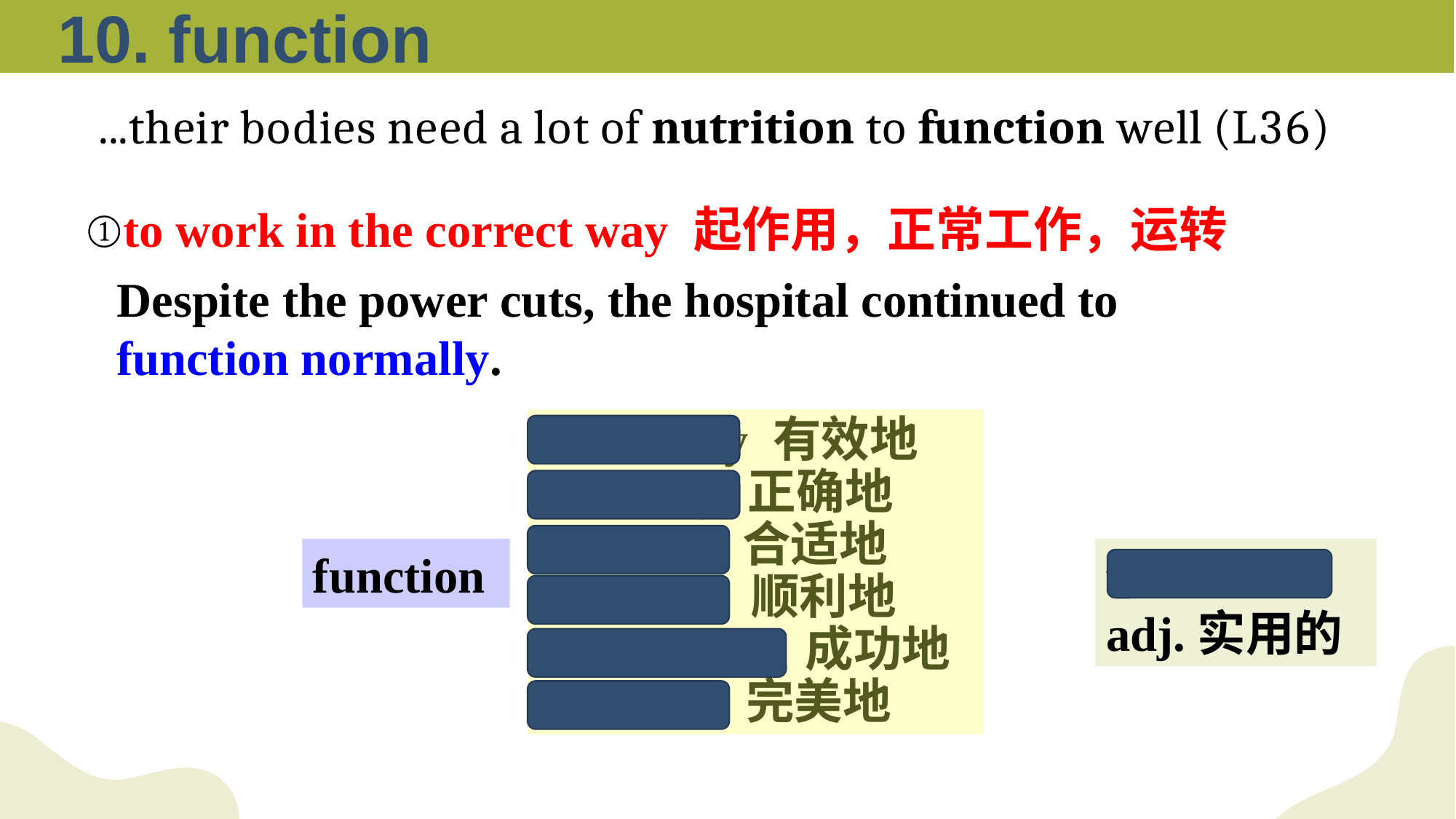

10. function
...their bodies need a lot of nutrition to function well (L36)
 ①to work in the correct way 起作用，正常工作，运转
Despite the power cuts, the hospital continued to
function normally.
effectively 有效地
correctly 正确地
properly 合适地
smoothly 顺利地
successfully 成功地
perfectly 完美地

function
functional
adj.实用的